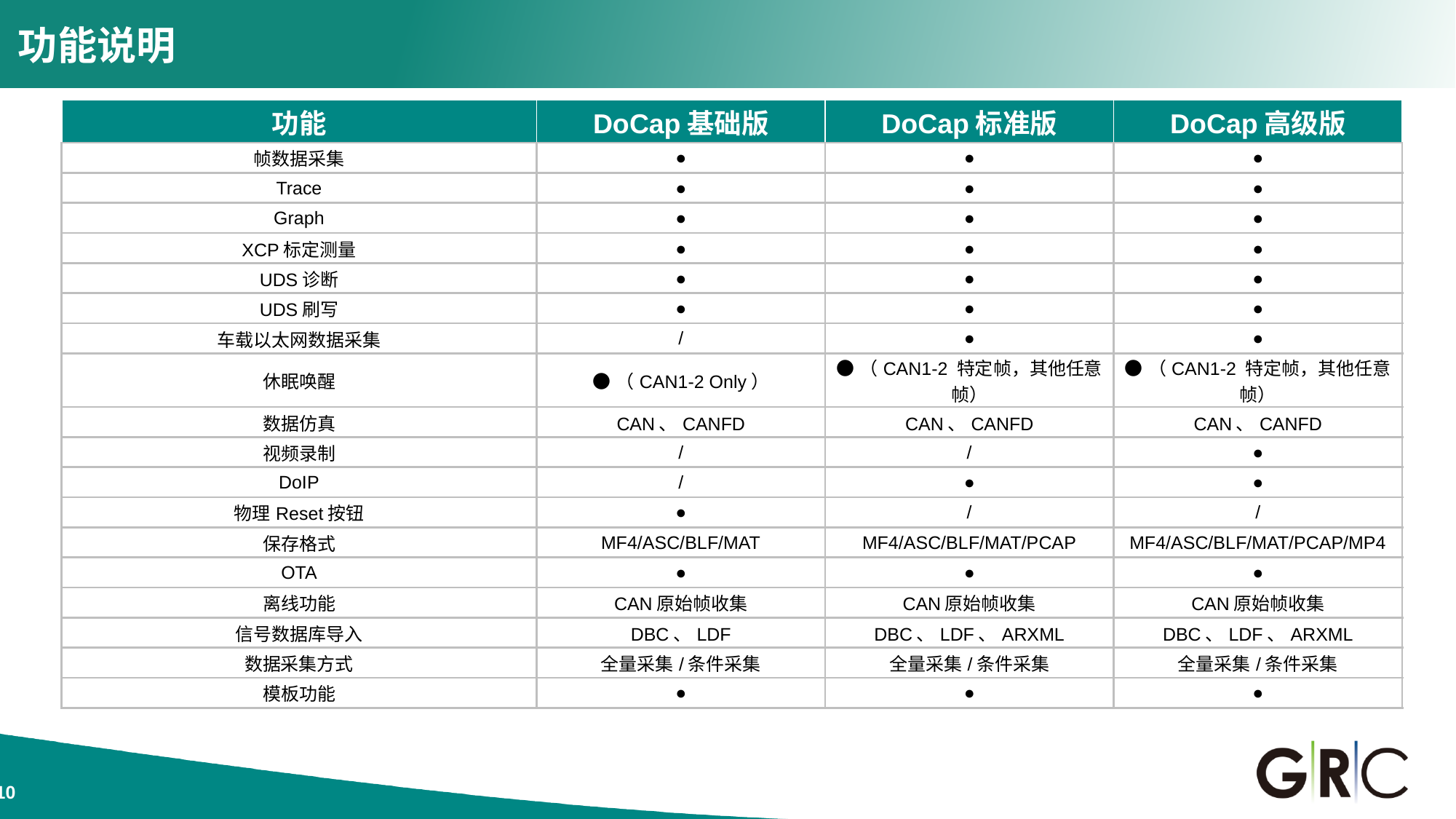

# 功能说明
| 功能 | DoCap基础版 | DoCap标准版 | DoCap高级版 |
| --- | --- | --- | --- |
| 帧数据采集 | ● | ● | ● |
| Trace | ● | ● | ● |
| Graph | ● | ● | ● |
| XCP标定测量 | ● | ● | ● |
| UDS诊断 | ● | ● | ● |
| UDS刷写 | ● | ● | ● |
| 车载以太网数据采集 | / | ● | ● |
| 休眠唤醒 | ●（CAN1-2 Only） | ●（CAN1-2 特定帧，其他任意帧） | ●（CAN1-2 特定帧，其他任意帧） |
| 数据仿真 | CAN、CANFD | CAN、CANFD | CAN、CANFD |
| 视频录制 | / | / | ● |
| DoIP | / | ● | ● |
| 物理Reset按钮 | ● | / | / |
| 保存格式 | MF4/ASC/BLF/MAT | MF4/ASC/BLF/MAT/PCAP | MF4/ASC/BLF/MAT/PCAP/MP4 |
| OTA | ● | ● | ● |
| 离线功能 | CAN原始帧收集 | CAN原始帧收集 | CAN原始帧收集 |
| 信号数据库导入 | DBC、LDF | DBC、LDF、ARXML | DBC、LDF、ARXML |
| 数据采集方式 | 全量采集/条件采集 | 全量采集/条件采集 | 全量采集/条件采集 |
| 模板功能 | ● | ● | ● |